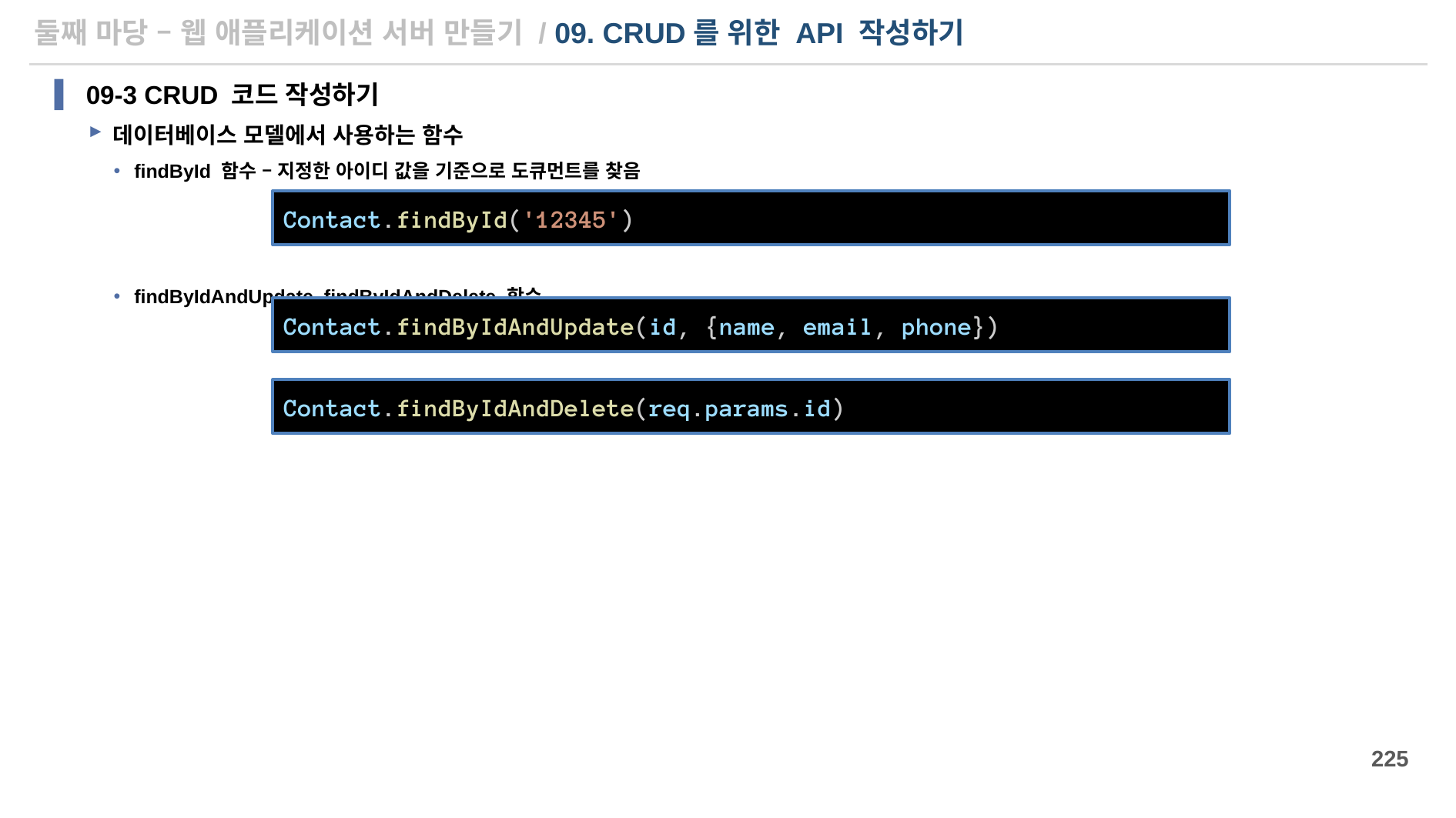

# 둘째 마당 – 웹 애플리케이션 서버 만들기 / 09. CRUD를 위한 API 작성하기
09-3 CRUD 코드 작성하기
데이터베이스 모델에서 사용하는 함수
findById 함수 – 지정한 아이디 값을 기준으로 도큐먼트를 찾음

findByIdAndUpdate, findByIdAndDelete 함수
Contact.findById('12345')
Contact.findByIdAndUpdate(id, {name, email, phone})
Contact.findByIdAndDelete(req.params.id)
225